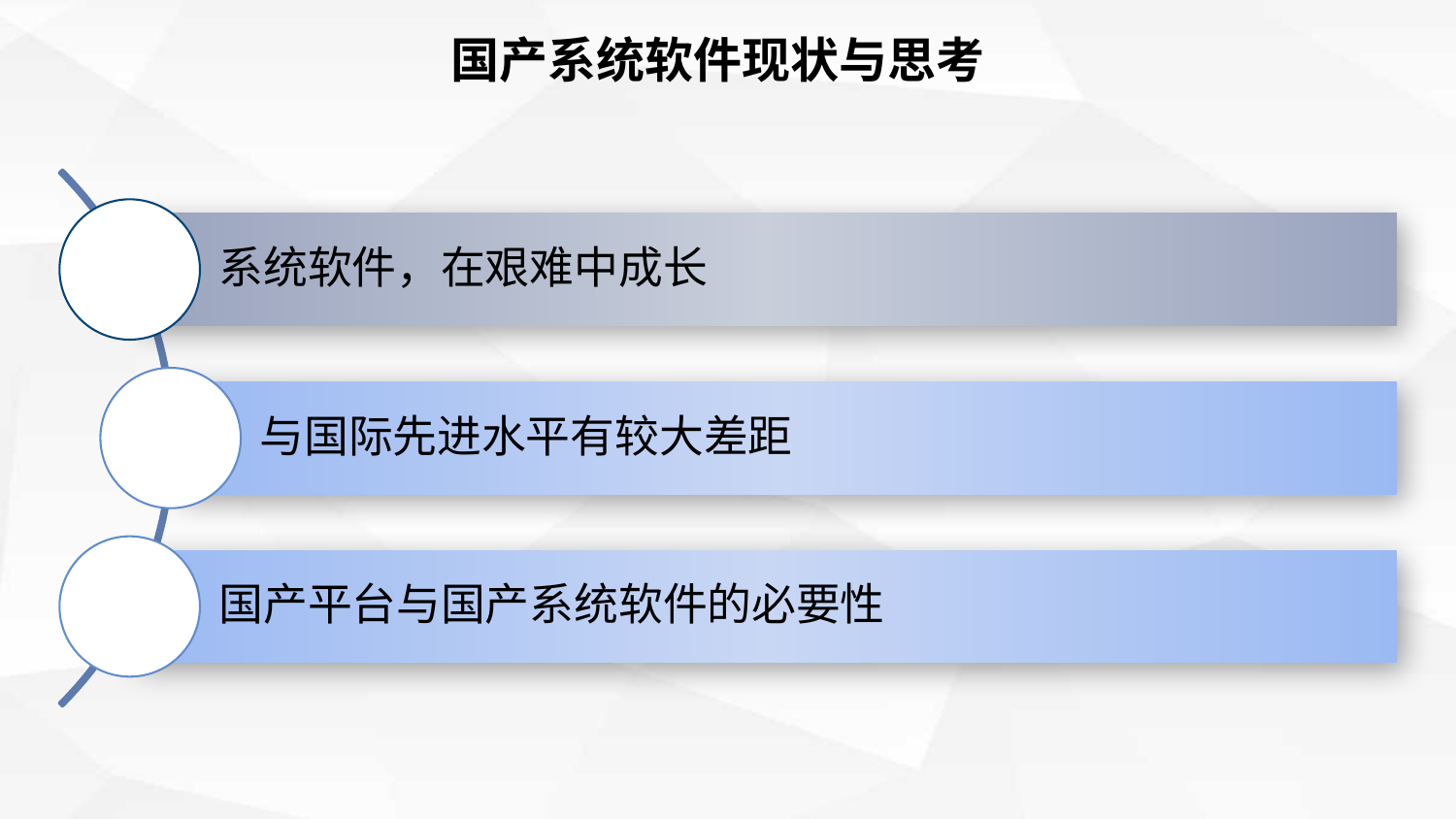

# 国产系统软件现状与思考
系统软件，在艰难中成长
与国际先进水平有较大差距
国产平台与国产系统软件的必要性